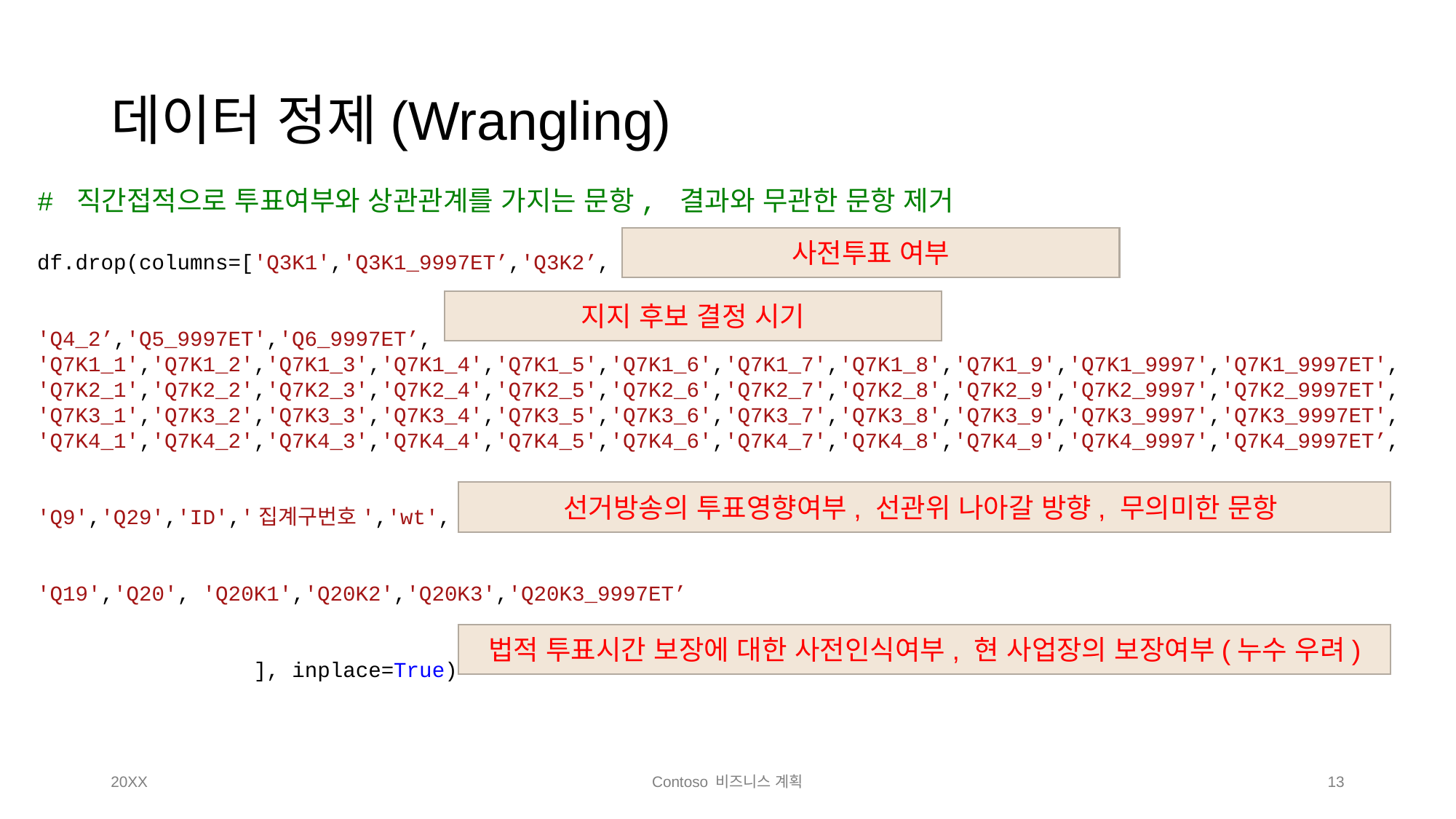

# 데이터 정제(Wrangling)
# 직간접적으로 투표여부와 상관관계를 가지는 문항, 결과와 무관한 문항 제거

df.drop(columns=['Q3K1','Q3K1_9997ET’,'Q3K2’,

'Q4_2’,'Q5_9997ET','Q6_9997ET’,
'Q7K1_1','Q7K1_2','Q7K1_3','Q7K1_4','Q7K1_5','Q7K1_6','Q7K1_7','Q7K1_8','Q7K1_9','Q7K1_9997','Q7K1_9997ET',
'Q7K2_1','Q7K2_2','Q7K2_3','Q7K2_4','Q7K2_5','Q7K2_6','Q7K2_7','Q7K2_8','Q7K2_9','Q7K2_9997','Q7K2_9997ET',
'Q7K3_1','Q7K3_2','Q7K3_3','Q7K3_4','Q7K3_5','Q7K3_6','Q7K3_7','Q7K3_8','Q7K3_9','Q7K3_9997','Q7K3_9997ET',
'Q7K4_1','Q7K4_2','Q7K4_3','Q7K4_4','Q7K4_5','Q7K4_6','Q7K4_7','Q7K4_8','Q7K4_9','Q7K4_9997','Q7K4_9997ET’,

'Q9','Q29','ID','집계구번호','wt',

'Q19','Q20', 'Q20K1','Q20K2','Q20K3','Q20K3_9997ET’

                 ], inplace=True)
사전투표 여부
지지 후보 결정 시기
선거방송의 투표영향여부, 선관위 나아갈 방향, 무의미한 문항
법적 투표시간 보장에 대한 사전인식여부, 현 사업장의 보장여부(누수 우려)
20XX
Contoso 비즈니스 계획
13